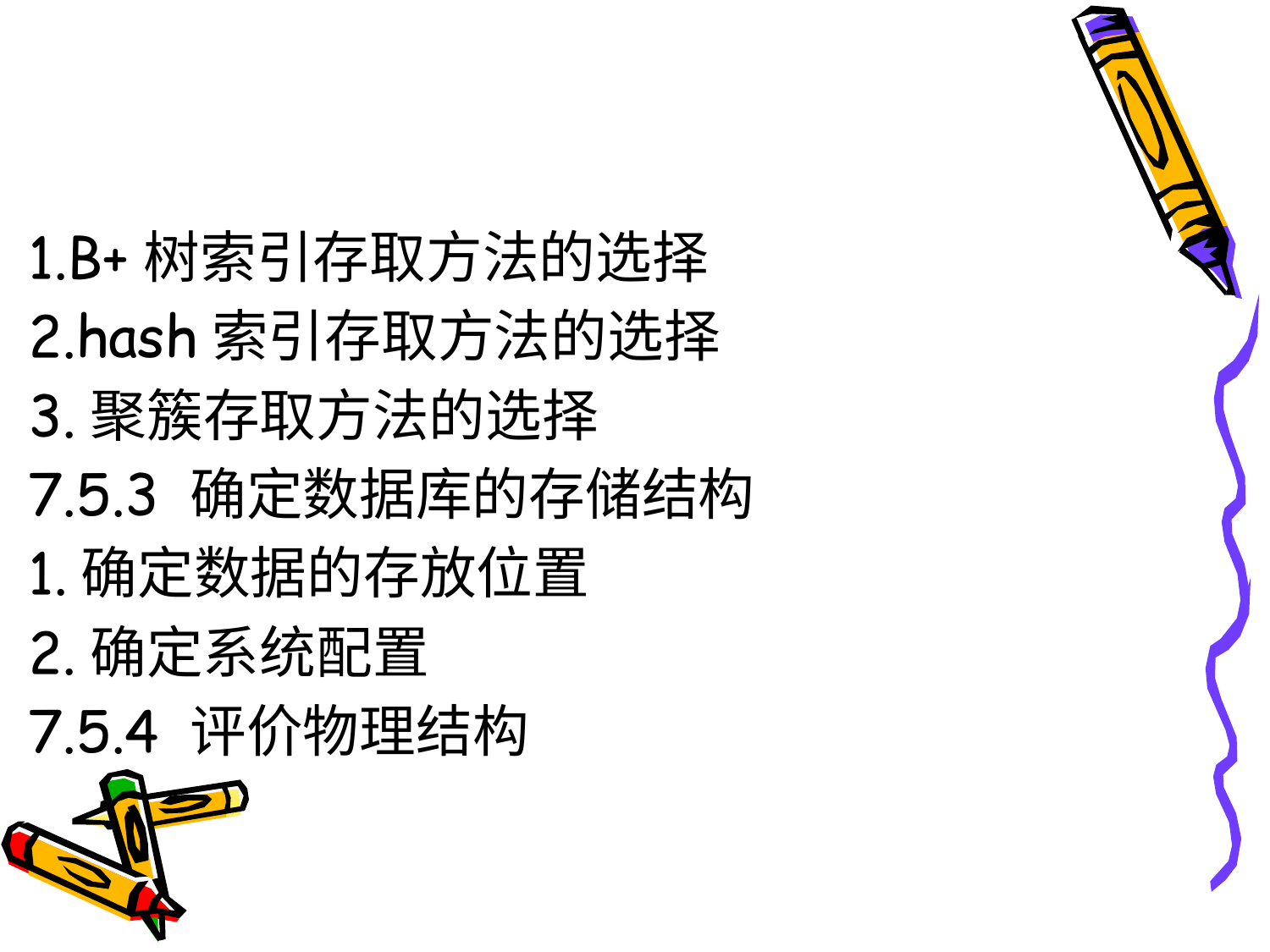

#
1.B+树索引存取方法的选择
2.hash索引存取方法的选择
3.聚簇存取方法的选择
7.5.3 确定数据库的存储结构
1.确定数据的存放位置
2.确定系统配置
7.5.4 评价物理结构